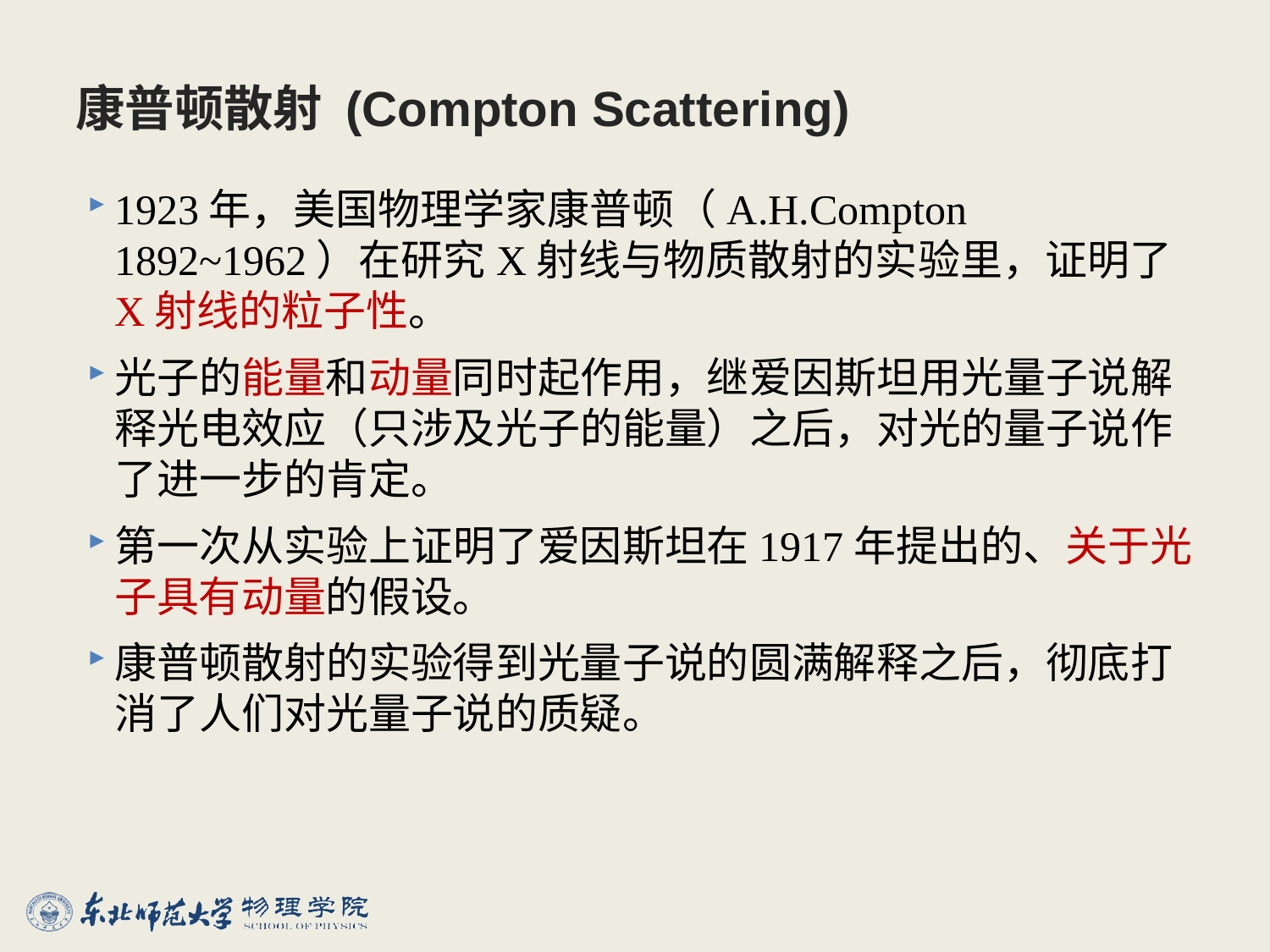

# 康普顿散射 (Compton Scattering)
1923年，美国物理学家康普顿（A.H.Compton 1892~1962）在研究X射线与物质散射的实验里，证明了X射线的粒子性。
光子的能量和动量同时起作用，继爱因斯坦用光量子说解释光电效应（只涉及光子的能量）之后，对光的量子说作了进一步的肯定。
第一次从实验上证明了爱因斯坦在1917年提出的、关于光子具有动量的假设。
康普顿散射的实验得到光量子说的圆满解释之后，彻底打消了人们对光量子说的质疑。